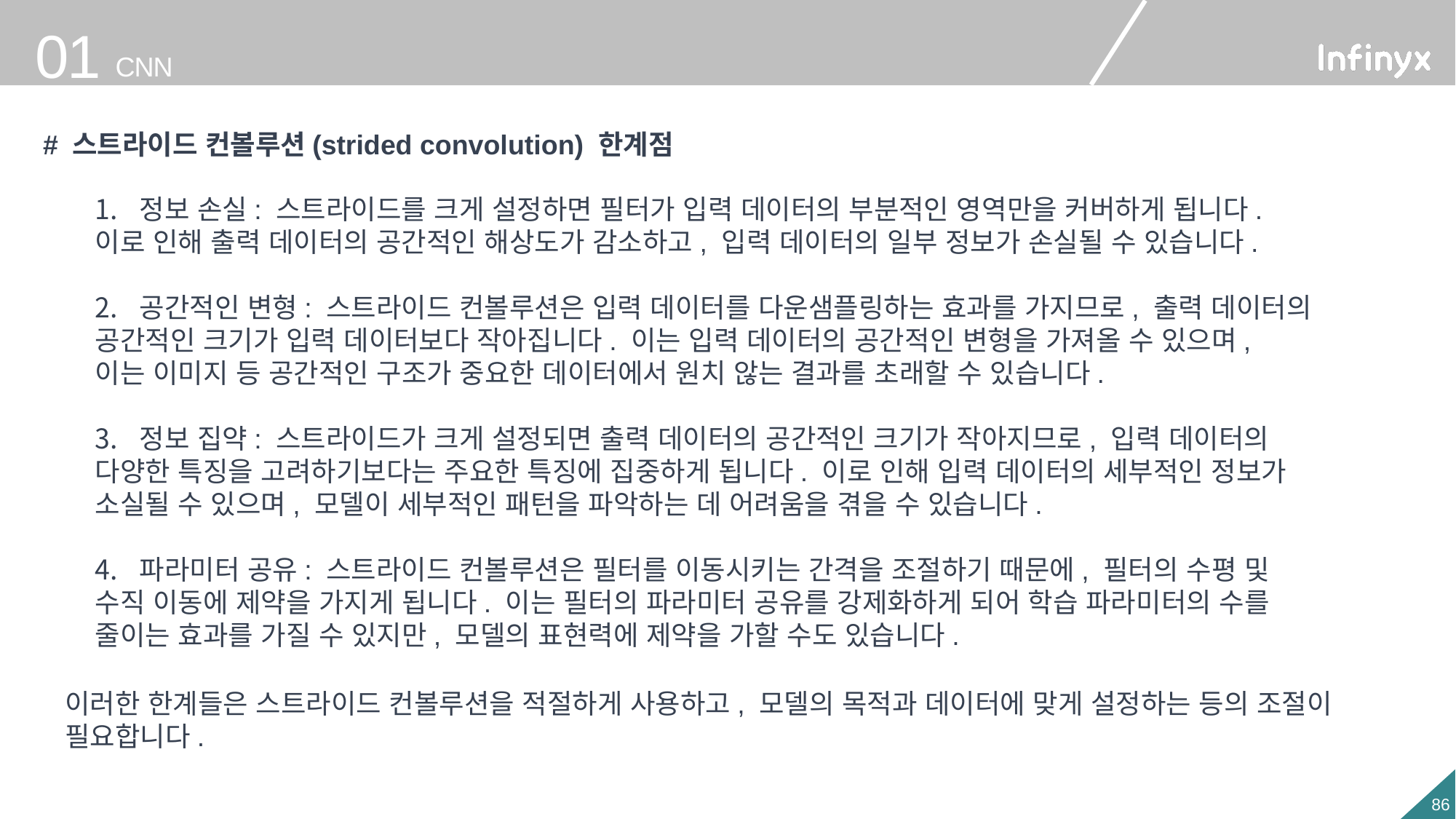

# 스트라이드 컨볼루션(strided convolution) 한계점
  정보 손실: 스트라이드를 크게 설정하면 필터가 입력 데이터의 부분적인 영역만을 커버하게 됩니다. 이로 인해 출력 데이터의 공간적인 해상도가 감소하고, 입력 데이터의 일부 정보가 손실될 수 있습니다.

  공간적인 변형: 스트라이드 컨볼루션은 입력 데이터를 다운샘플링하는 효과를 가지므로, 출력 데이터의 공간적인 크기가 입력 데이터보다 작아집니다. 이는 입력 데이터의 공간적인 변형을 가져올 수 있으며, 이는 이미지 등 공간적인 구조가 중요한 데이터에서 원치 않는 결과를 초래할 수 있습니다.

  정보 집약: 스트라이드가 크게 설정되면 출력 데이터의 공간적인 크기가 작아지므로, 입력 데이터의 다양한 특징을 고려하기보다는 주요한 특징에 집중하게 됩니다. 이로 인해 입력 데이터의 세부적인 정보가 소실될 수 있으며, 모델이 세부적인 패턴을 파악하는 데 어려움을 겪을 수 있습니다.

  파라미터 공유: 스트라이드 컨볼루션은 필터를 이동시키는 간격을 조절하기 때문에, 필터의 수평 및 수직 이동에 제약을 가지게 됩니다. 이는 필터의 파라미터 공유를 강제화하게 되어 학습 파라미터의 수를 줄이는 효과를 가질 수 있지만, 모델의 표현력에 제약을 가할 수도 있습니다.
이러한 한계들은 스트라이드 컨볼루션을 적절하게 사용하고, 모델의 목적과 데이터에 맞게 설정하는 등의 조절이 필요합니다.